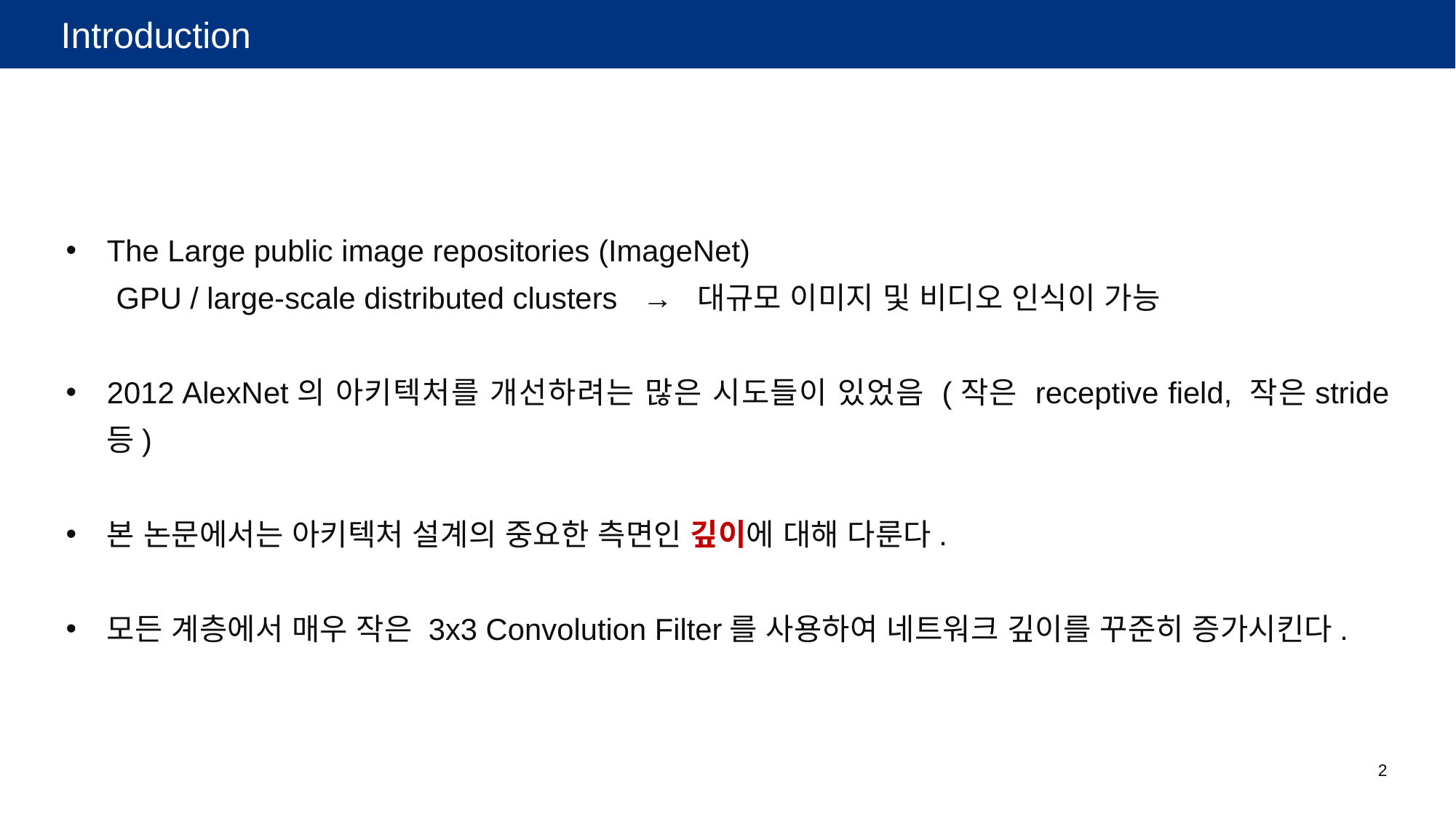

# Introduction
The Large public image repositories (ImageNet)
      GPU / large-scale distributed clusters   →  대규모 이미지 및 비디오 인식이 가능

2012 AlexNet의 아키텍처를 개선하려는 많은 시도들이 있었음 (작은 receptive field, 작은stride 등)

본 논문에서는 아키텍처 설계의 중요한 측면인 깊이에 대해 다룬다.

모든 계층에서 매우 작은 3x3 Convolution Filter를 사용하여 네트워크 깊이를 꾸준히 증가시킨다.